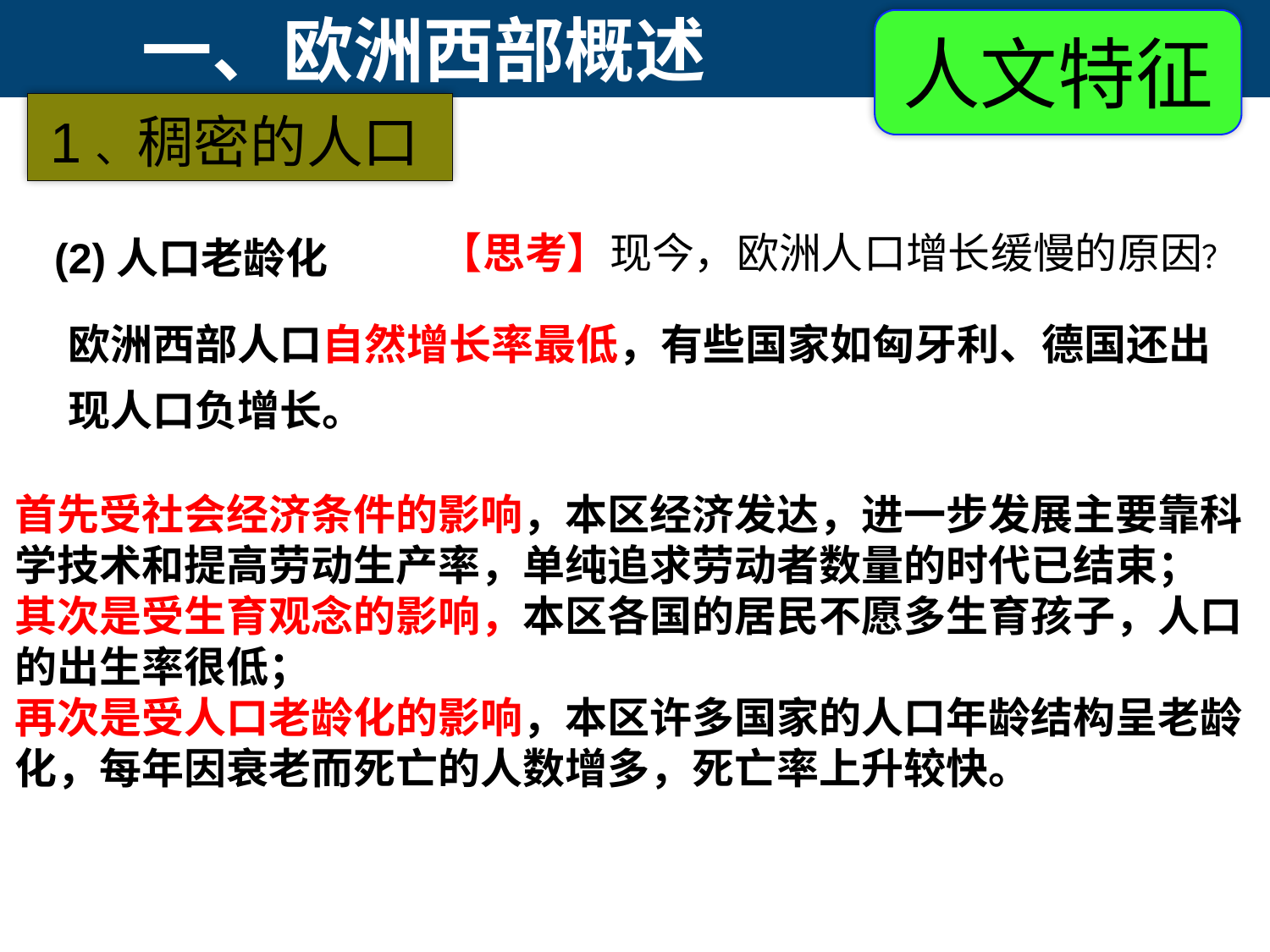

一、欧洲西部概述

人文特征
 1、稠密的人口
(2)人口老龄化
【思考】现今，欧洲人口增长缓慢的原因？
欧洲西部人口自然增长率最低，有些国家如匈牙利、德国还出现人口负增长。
首先受社会经济条件的影响，本区经济发达，进一步发展主要靠科学技术和提高劳动生产率，单纯追求劳动者数量的时代已结束；
其次是受生育观念的影响，本区各国的居民不愿多生育孩子，人口的出生率很低；
再次是受人口老龄化的影响，本区许多国家的人口年龄结构呈老龄化，每年因衰老而死亡的人数增多，死亡率上升较快。